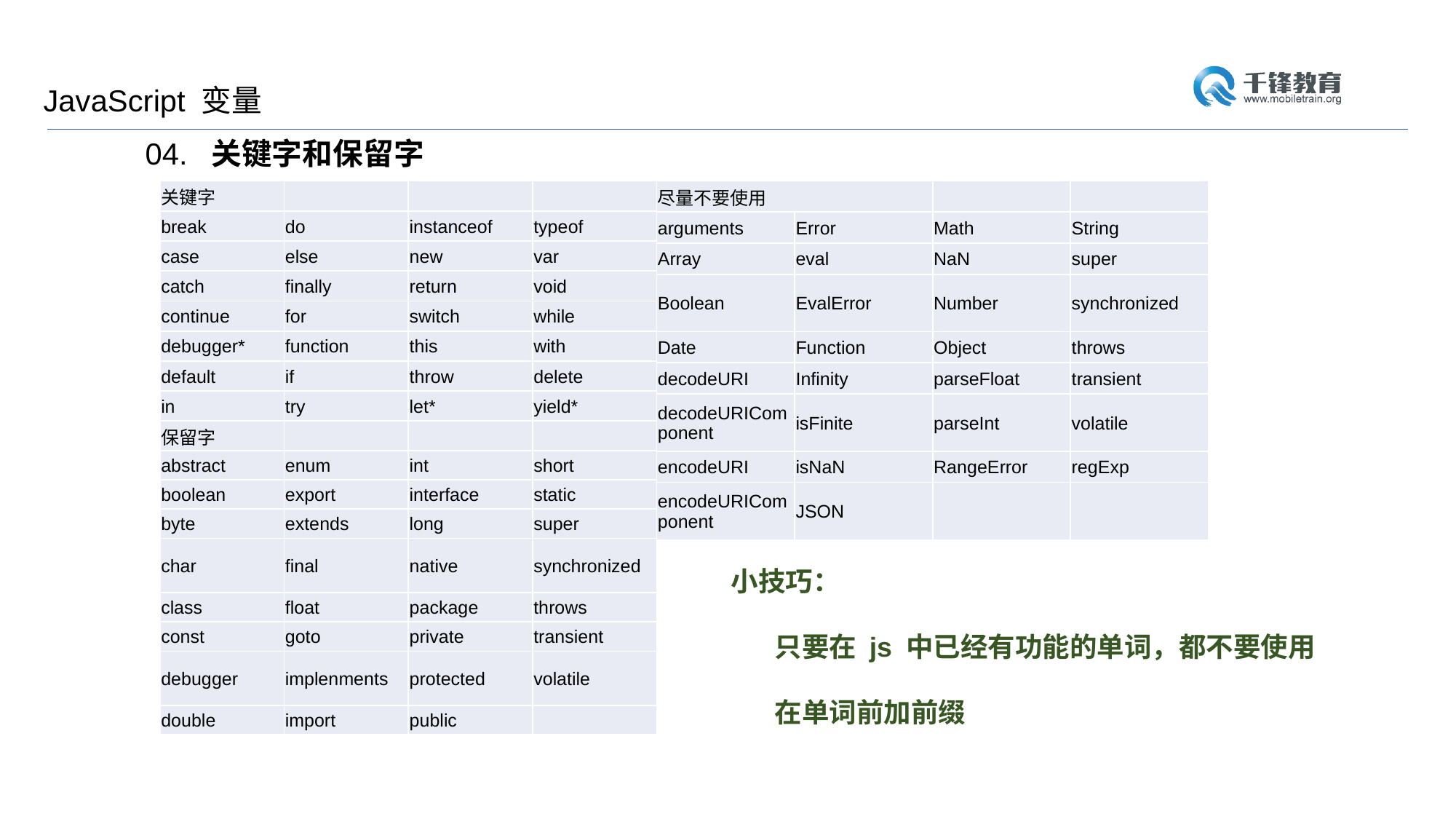

JavaScript 变量
04.  关键字和保留字
| 关键字 |  |  |  |
| --- | --- | --- | --- |
| break | do | instanceof | typeof |
| case | else | new | var |
| catch | finally | return | void |
| continue | for | switch | while |
| debugger\* | function | this | with |
| default | if | throw | delete |
| in | try | let\* | yield\* |
| 尽量不要使用 |  |  |  |
| --- | --- | --- | --- |
| arguments | Error | Math | String |
| Array | eval | NaN | super |
| Boolean | EvalError | Number | synchronized |
| Date | Function | Object | throws |
| decodeURI | Infinity | parseFloat | transient |
| decodeURIComponent | isFinite | parseInt | volatile |
| encodeURI | isNaN | RangeError | regExp |
| encodeURIComponent | JSON |  |  |
| 保留字 |  |  |  |
| --- | --- | --- | --- |
| abstract | enum | int | short |
| boolean | export | interface | static |
| byte | extends | long | super |
| char | final | native | synchronized |
| class | float | package | throws |
| const | goto | private | transient |
| debugger | implenments | protected | volatile |
| double | import | public |  |
小技巧：

      只要在 js 中已经有功能的单词，都不要使用

      在单词前加前缀